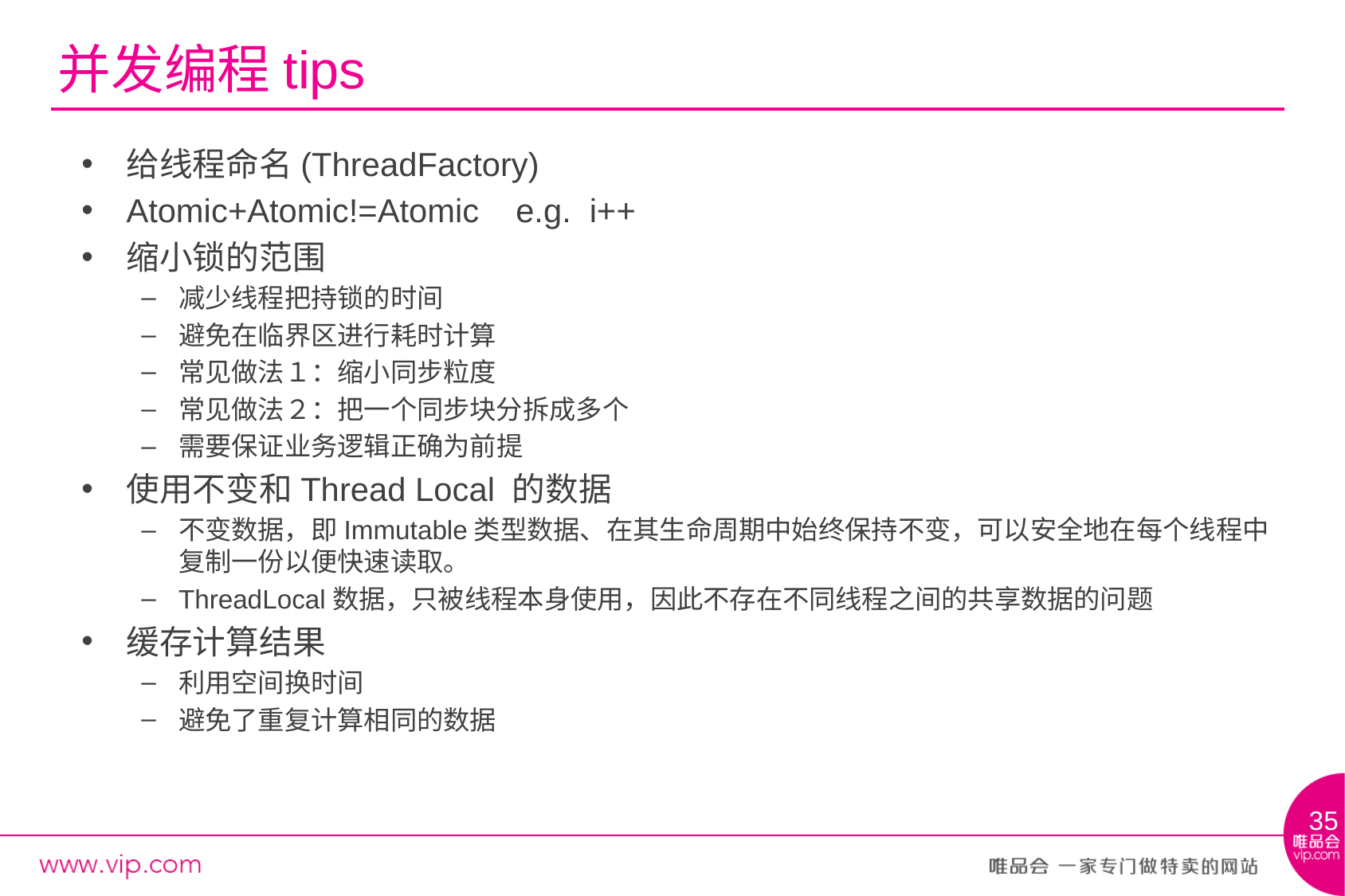

# 并发编程tips
给线程命名(ThreadFactory)
Atomic+Atomic!=Atomic    e.g.  i++
缩小锁的范围
减少线程把持锁的时间
避免在临界区进行耗时计算
常见做法１：缩小同步粒度
常见做法２：把一个同步块分拆成多个
需要保证业务逻辑正确为前提
使用不变和Thread Local 的数据
不变数据，即Immutable类型数据、在其生命周期中始终保持不变，可以安全地在每个线程中复制一份以便快速读取。
ThreadLocal数据，只被线程本身使用，因此不存在不同线程之间的共享数据的问题
缓存计算结果
利用空间换时间
避免了重复计算相同的数据